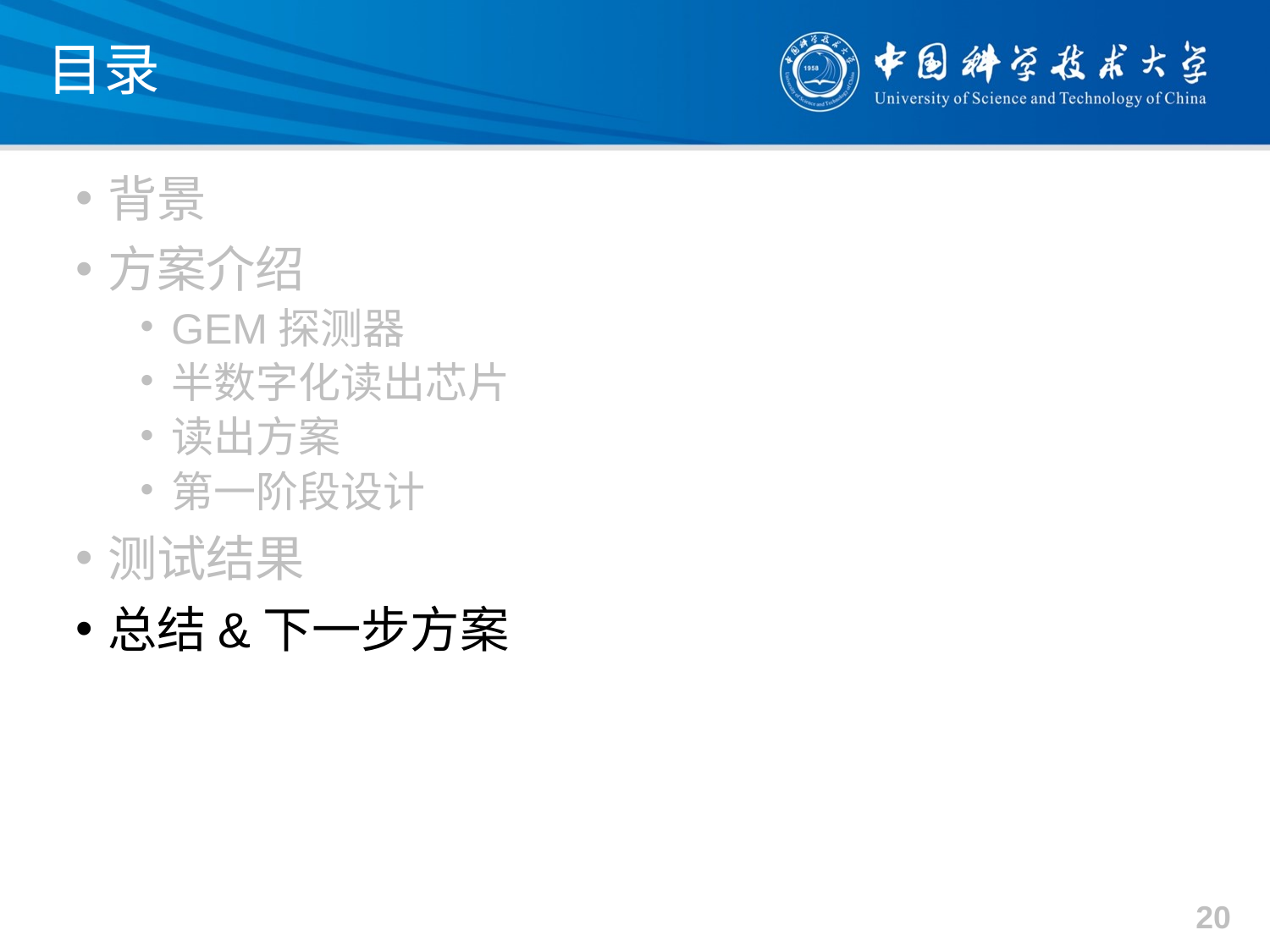

# 目录
背景
方案介绍
GEM探测器
半数字化读出芯片
读出方案
第一阶段设计
测试结果
总结&下一步方案
20